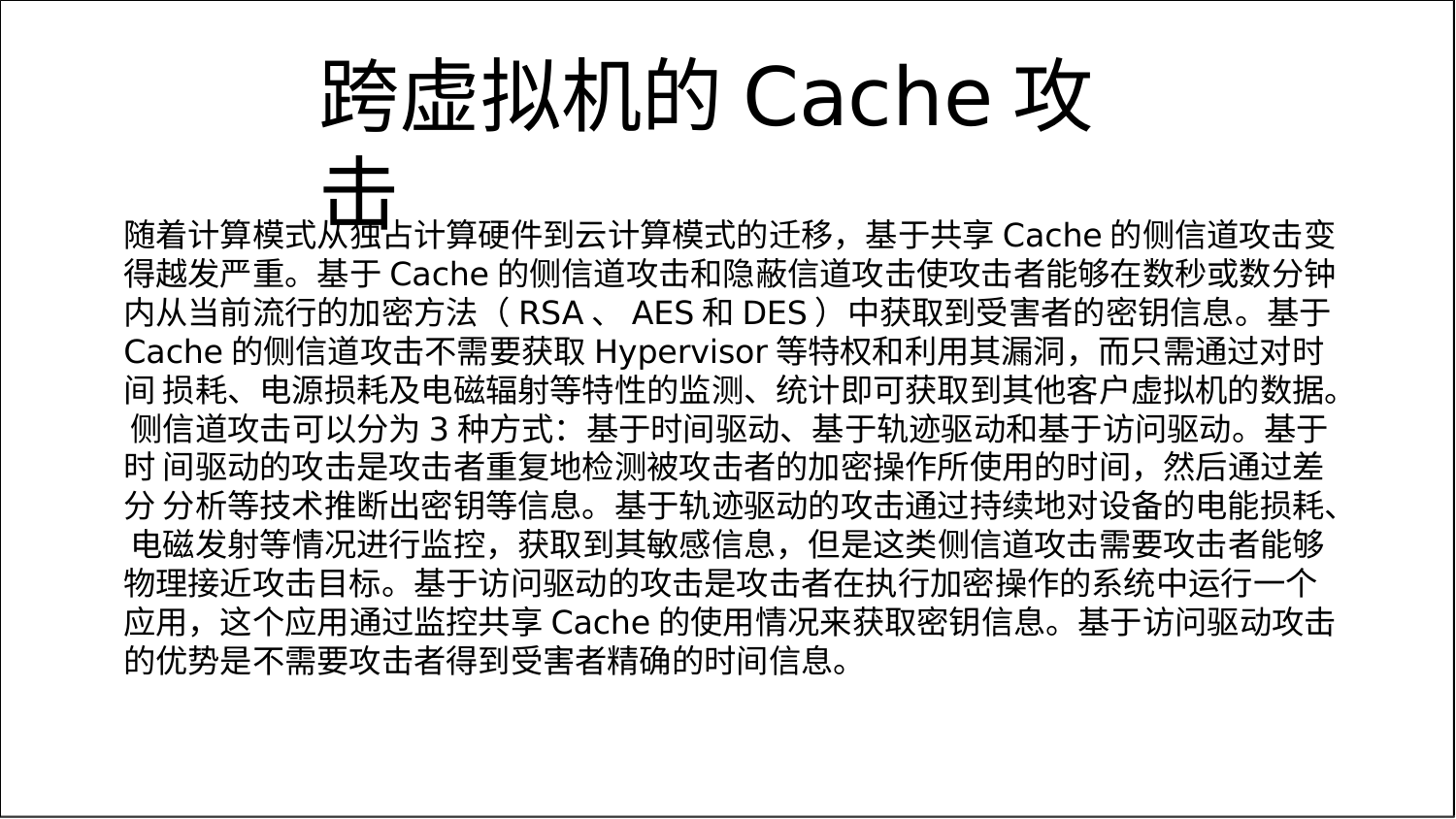

# 跨虚拟机的Cache攻击
随着计算模式从独占计算硬件到云计算模式的迁移，基于共享Cache的侧信道攻击变 得越发严重。基于Cache的侧信道攻击和隐蔽信道攻击使攻击者能够在数秒或数分钟 内从当前流行的加密方法（RSA、AES和DES）中获取到受害者的密钥信息。基于 Cache的侧信道攻击不需要获取Hypervisor等特权和利用其漏洞，而只需通过对时间 损耗、电源损耗及电磁辐射等特性的监测、统计即可获取到其他客户虚拟机的数据。 侧信道攻击可以分为3种方式：基于时间驱动、基于轨迹驱动和基于访问驱动。基于时 间驱动的攻击是攻击者重复地检测被攻击者的加密操作所使用的时间，然后通过差分 分析等技术推断出密钥等信息。基于轨迹驱动的攻击通过持续地对设备的电能损耗、 电磁发射等情况进行监控，获取到其敏感信息，但是这类侧信道攻击需要攻击者能够 物理接近攻击目标。基于访问驱动的攻击是攻击者在执行加密操作的系统中运行一个 应用，这个应用通过监控共享Cache的使用情况来获取密钥信息。基于访问驱动攻击 的优势是不需要攻击者得到受害者精确的时间信息。